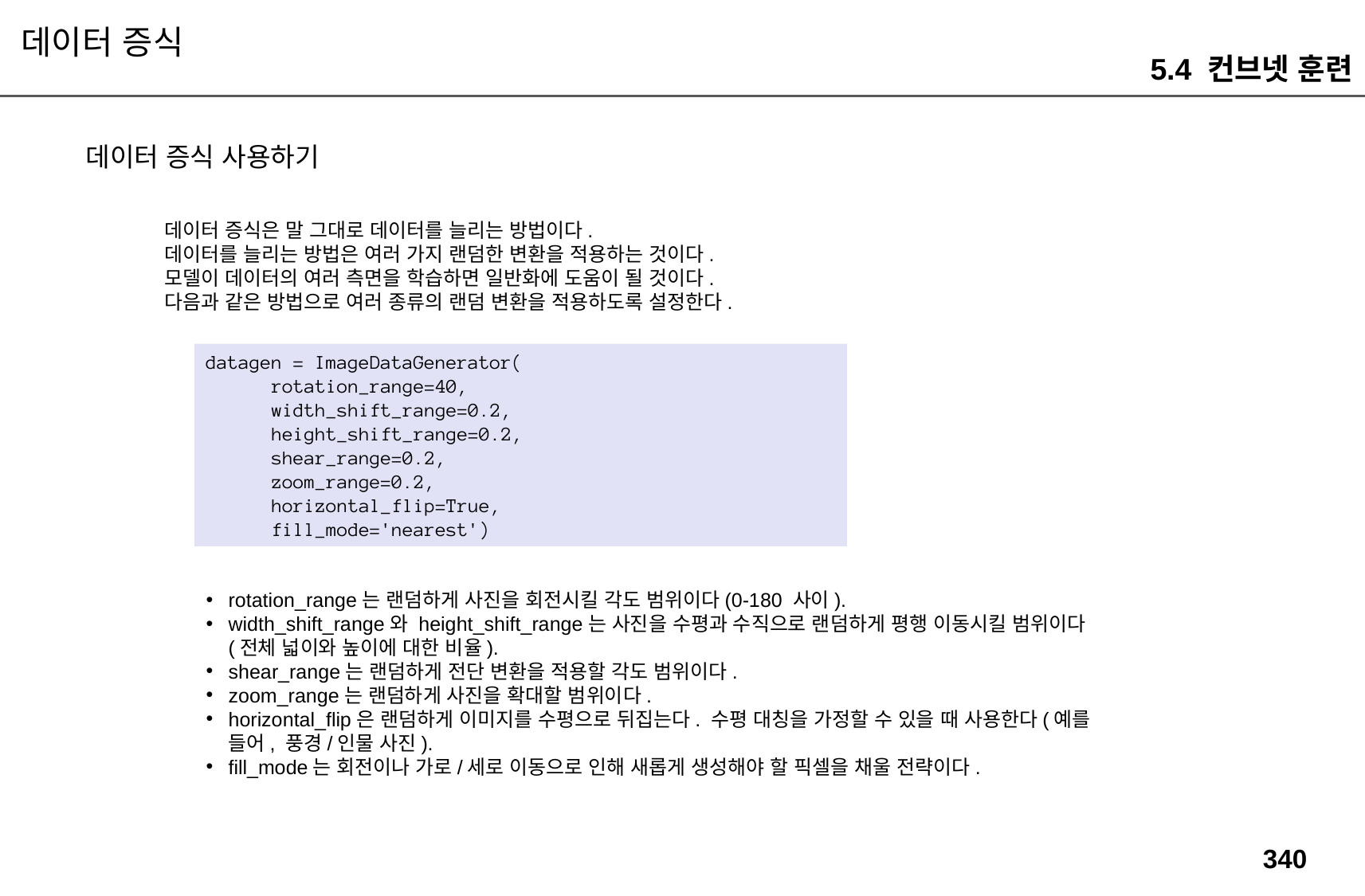

데이터 증식
5.4 컨브넷 훈련
데이터 증식 사용하기
데이터 증식은 말 그대로 데이터를 늘리는 방법이다.
데이터를 늘리는 방법은 여러 가지 랜덤한 변환을 적용하는 것이다.
모델이 데이터의 여러 측면을 학습하면 일반화에 도움이 될 것이다.
다음과 같은 방법으로 여러 종류의 랜덤 변환을 적용하도록 설정한다.
datagen = ImageDataGenerator(
      rotation_range=40,
      width_shift_range=0.2,
      height_shift_range=0.2,
      shear_range=0.2,
      zoom_range=0.2,
      horizontal_flip=True,
      fill_mode='nearest')
rotation_range는 랜덤하게 사진을 회전시킬 각도 범위이다(0-180 사이).
width_shift_range와 height_shift_range는 사진을 수평과 수직으로 랜덤하게 평행 이동시킬 범위이다(전체 넓이와 높이에 대한 비율).
shear_range는 랜덤하게 전단 변환을 적용할 각도 범위이다.
zoom_range는 랜덤하게 사진을 확대할 범위이다.
horizontal_flip은 랜덤하게 이미지를 수평으로 뒤집는다. 수평 대칭을 가정할 수 있을 때 사용한다(예를 들어, 풍경/인물 사진).
fill_mode는 회전이나 가로/세로 이동으로 인해 새롭게 생성해야 할 픽셀을 채울 전략이다.